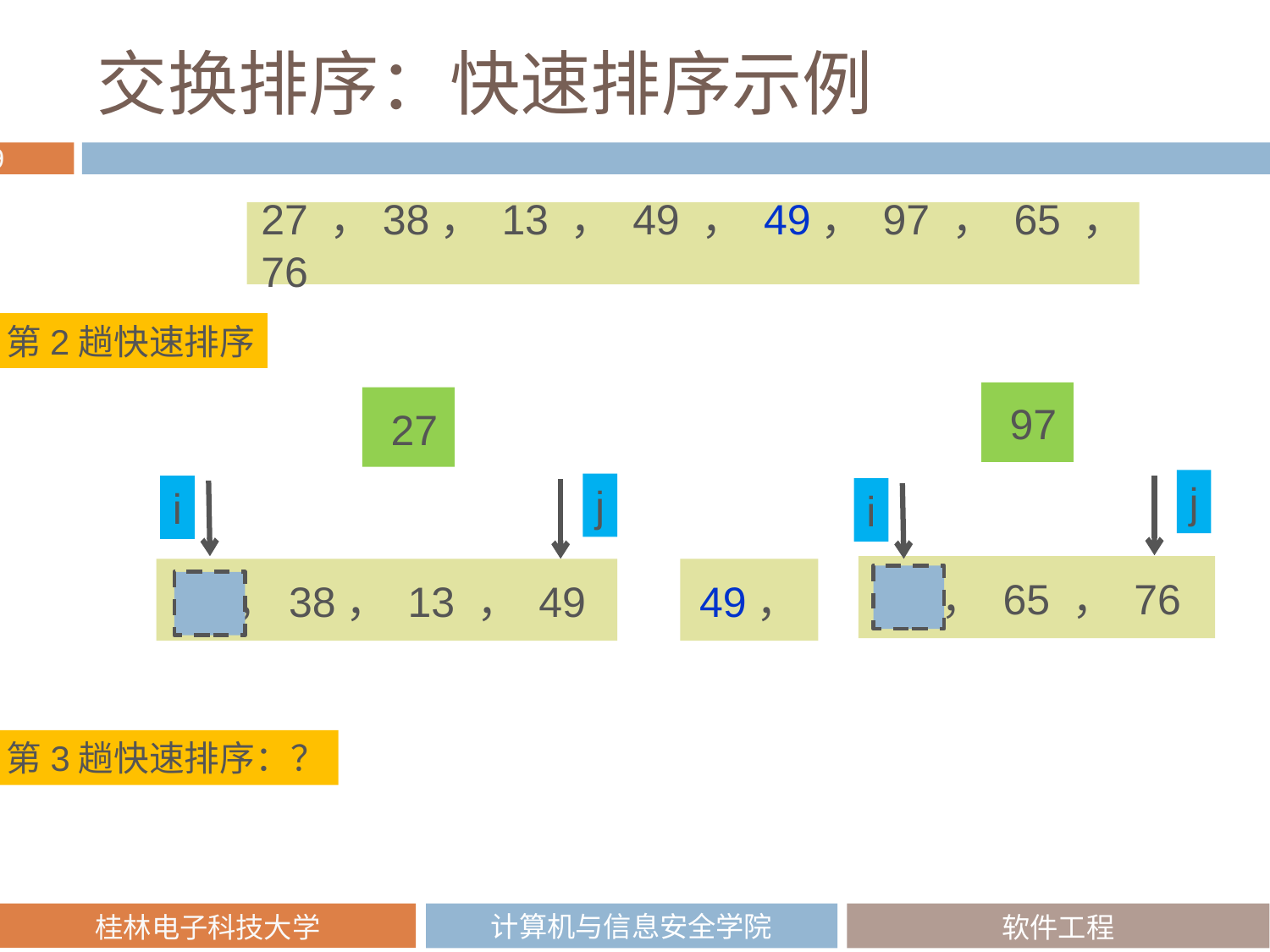

# 交换排序：快速排序示例
27 ，38， 13 ， 49 ， 49， 97 ， 65 ， 76
第2趟快速排序
 97
 27
j
j
i
i
    ， 65 ， 76
    ，38， 13 ， 49
49，

第3趟快速排序：？